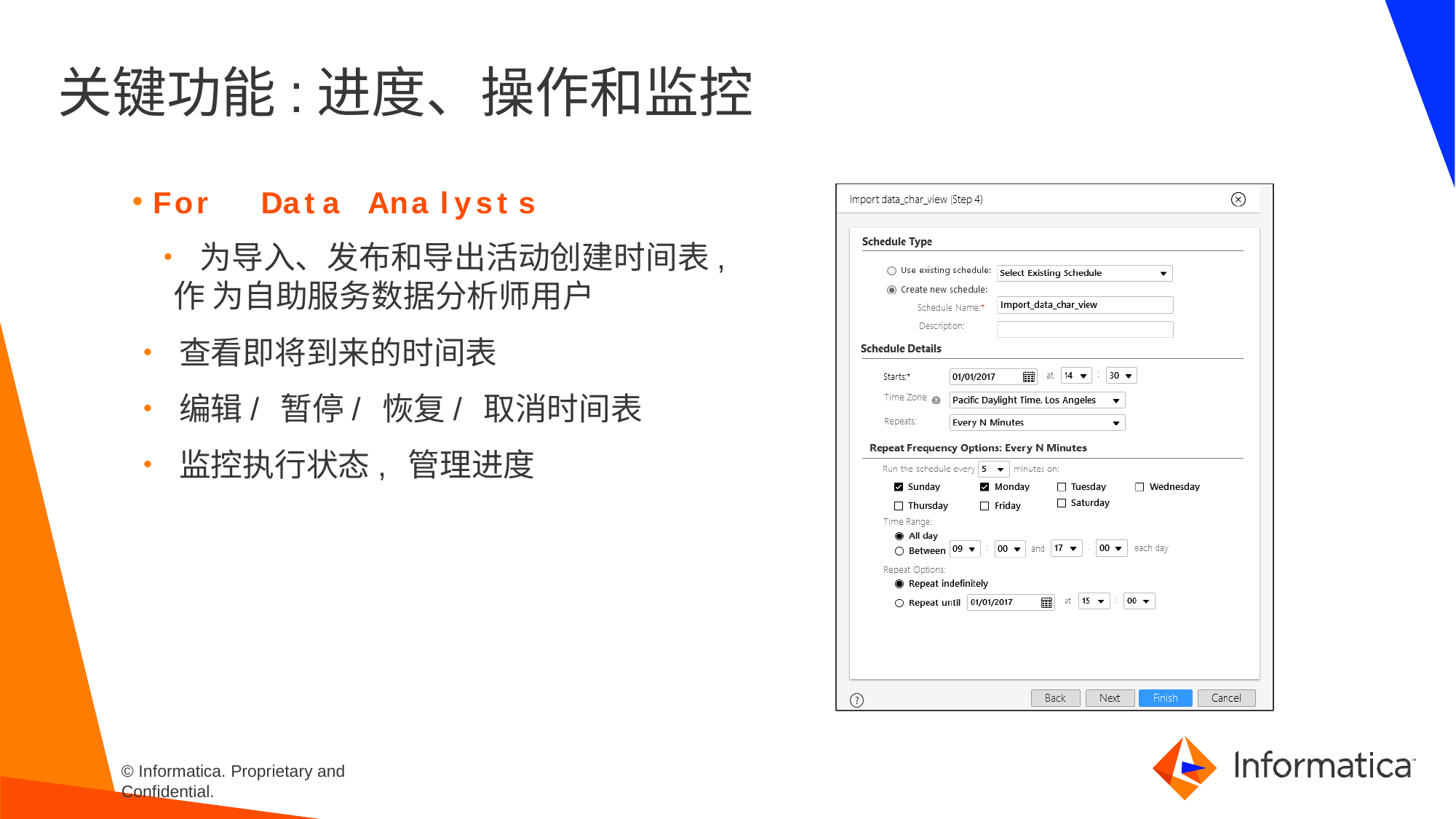

# 关键功能:进度、操作和监控
For	Data	Analysts
• 为导入、发布和导出活动创建时间表,作 为自助服务数据分析师用户
• 查看即将到来的时间表
• 编辑/暂停/恢复/取消时间表
• 监控执行状态,管理进度

9
© Informatica. Proprietary and Confidential.